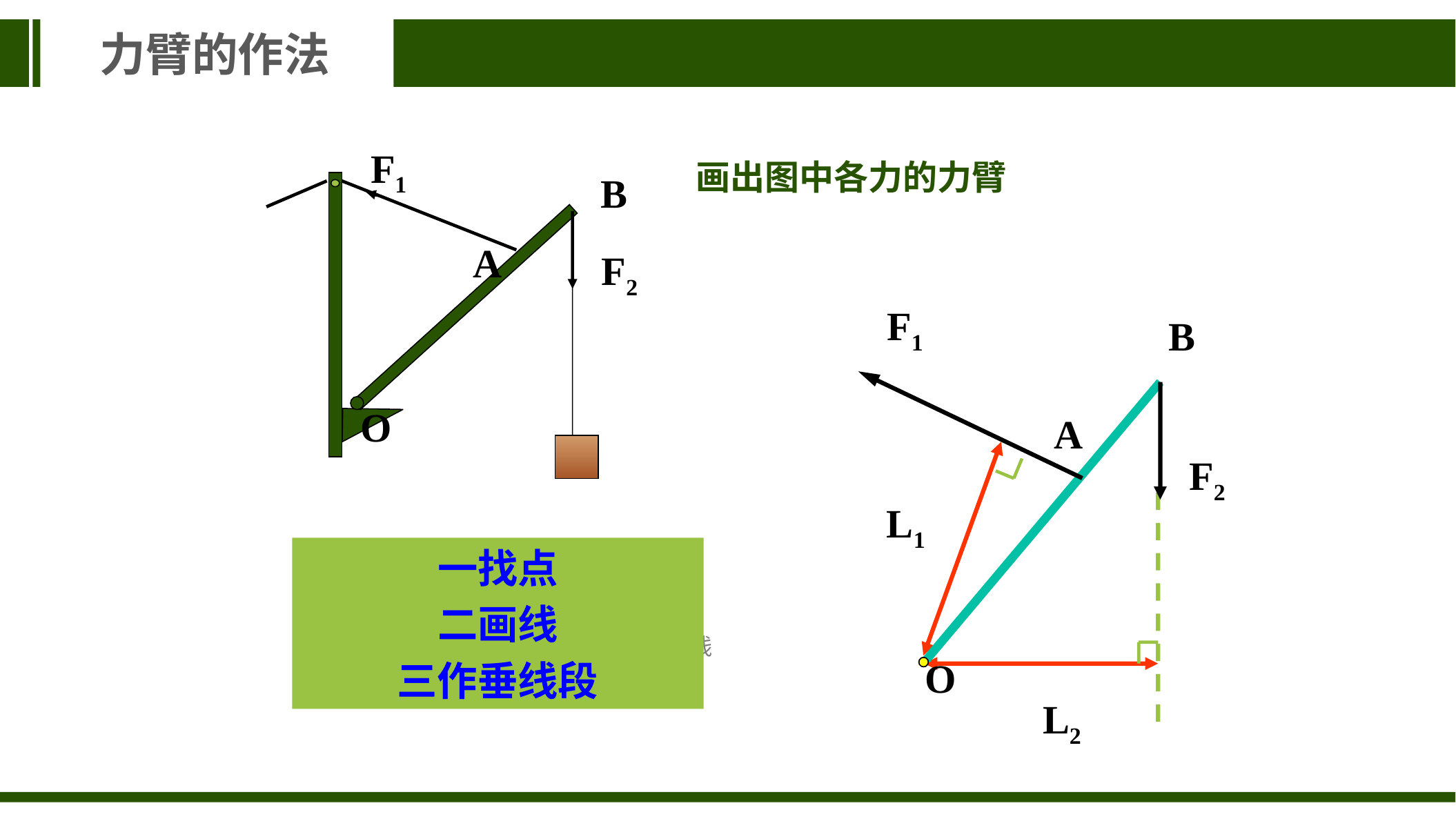

力臂的作法
F1

B

A
F2

O

画出图中各力的力臂
F1
B

A
F2
O

L1

（1）找出支点的位置
一找点
二画线
三作垂线段
（2）确定动力、阻力作用线
（3）从支点作动力、阻力作用线的垂线

（4）标垂足,定力臂
L2